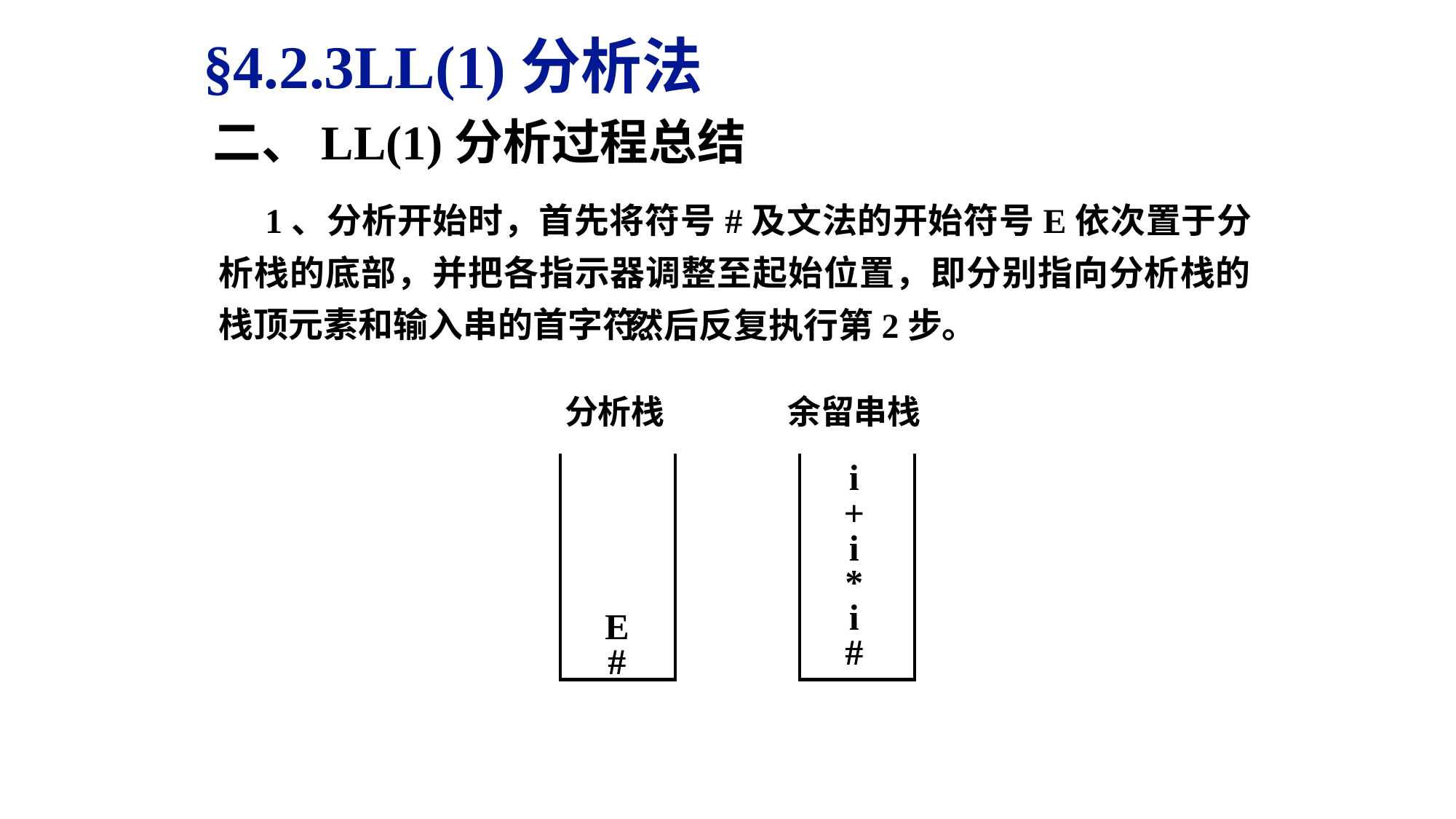

§4.2.3LL(1)分析法
二、LL(1)分析过程总结
     1、分析开始时，首先将符号#及文法的开始符号E依次置于分析栈的底部，并把各指示器调整至起始位置，即分别指向分析栈的栈顶元素和输入串的首字符。
然后反复执行第2步。
分析栈
余留串栈

i+i*i
#

E
#